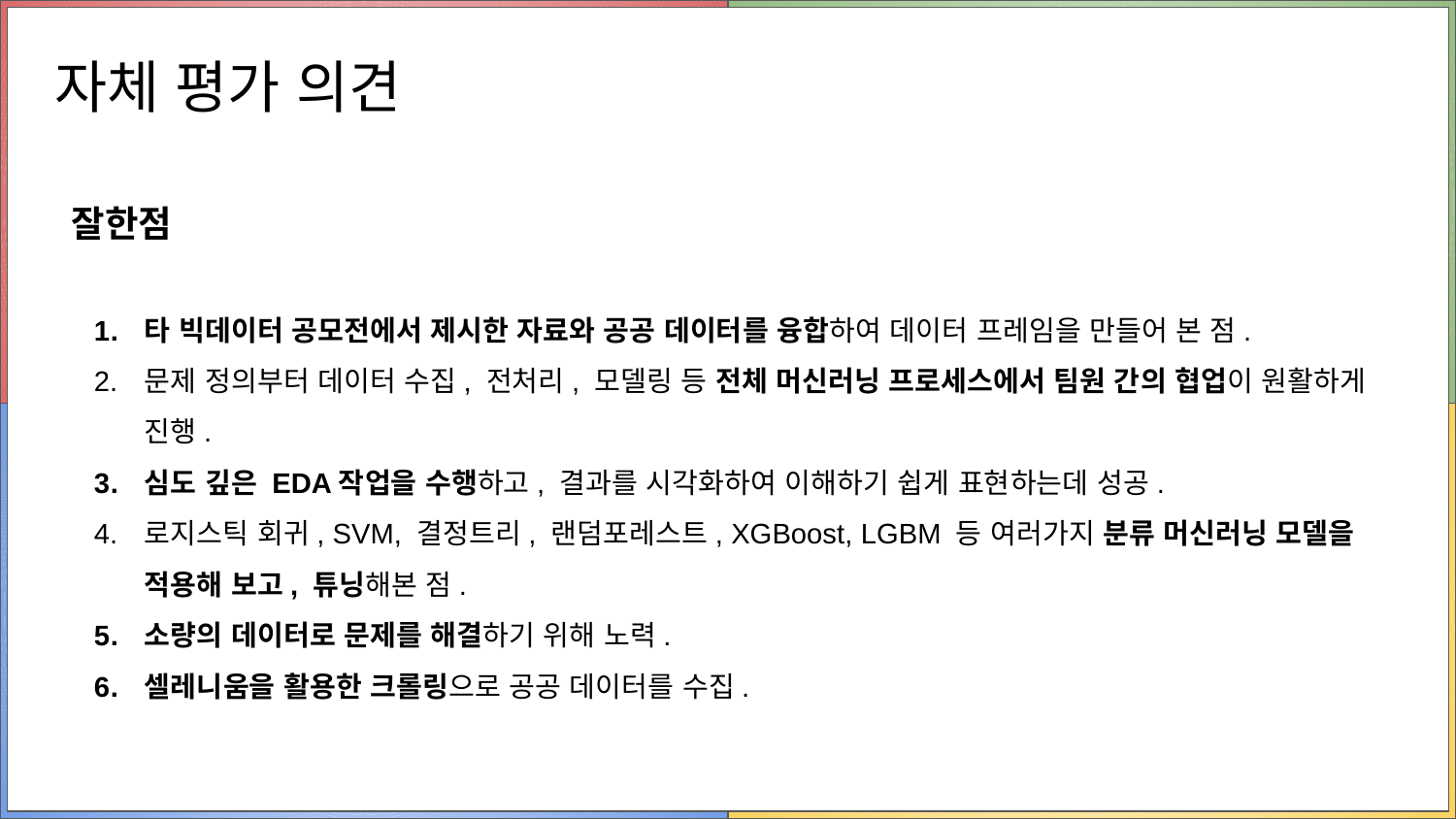

# 자체 평가 의견
잘한점

타 빅데이터 공모전에서 제시한 자료와 공공 데이터를 융합하여 데이터 프레임을 만들어 본 점.
문제 정의부터 데이터 수집, 전처리, 모델링 등 전체 머신러닝 프로세스에서 팀원 간의 협업이 원활하게 진행.
심도 깊은 EDA작업을 수행하고, 결과를 시각화하여 이해하기 쉽게 표현하는데 성공.
로지스틱 회귀, SVM, 결정트리, 랜덤포레스트, XGBoost, LGBM 등 여러가지 분류 머신러닝 모델을 적용해 보고, 튜닝해본 점.
소량의 데이터로 문제를 해결하기 위해 노력.
셀레니움을 활용한 크롤링으로 공공 데이터를 수집.